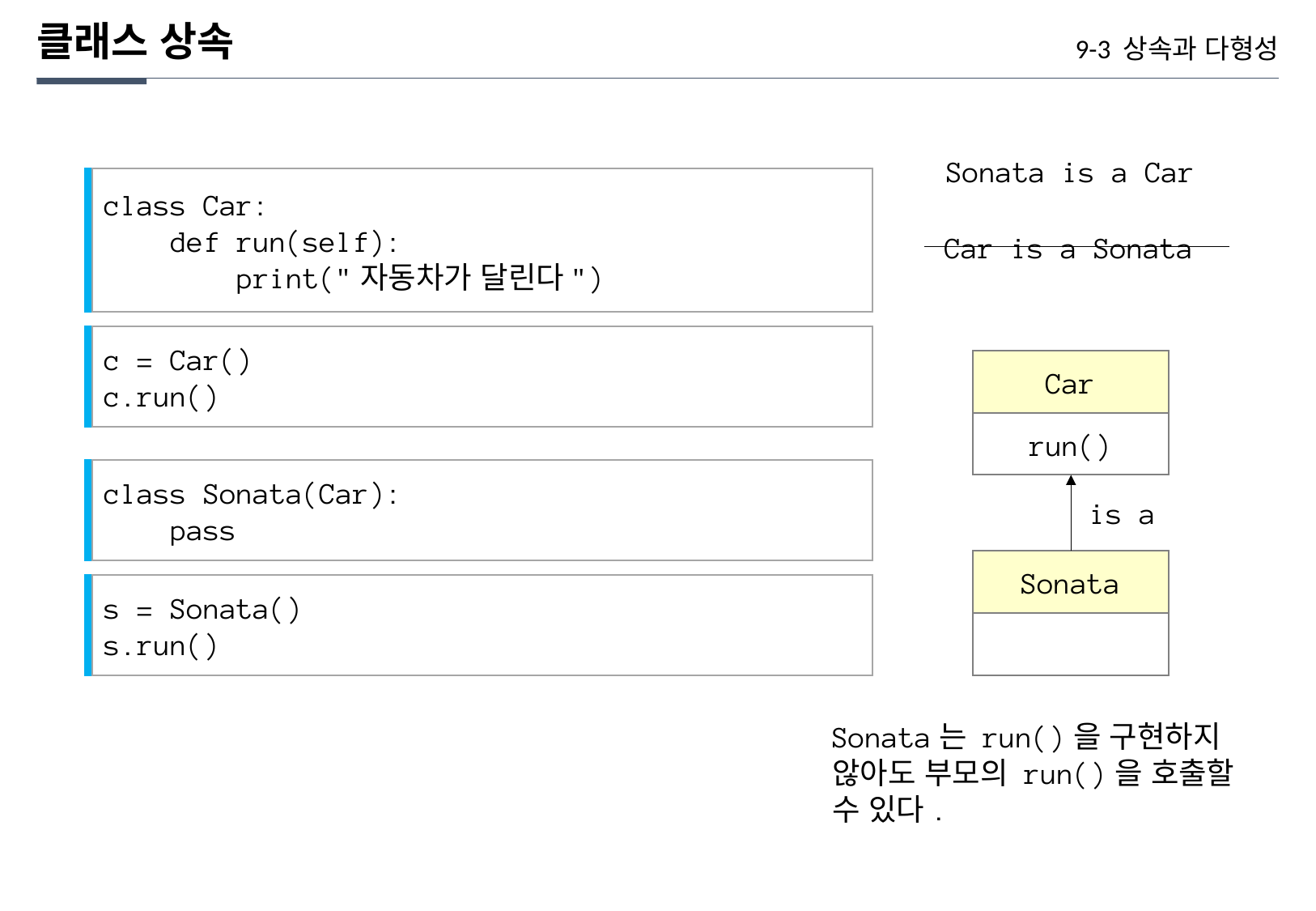

클래스 상속
9-3 상속과 다형성
Sonata is a Car

class Car:
    def run(self):
        print("자동차가 달린다")
Car is a Sonata

c = Car()
c.run()
Car
run()

class Sonata(Car):
    pass
is a
Sonata

s = Sonata()
s.run()

Sonata는 run()을 구현하지
않아도 부모의 run()을 호출할
수 있다.